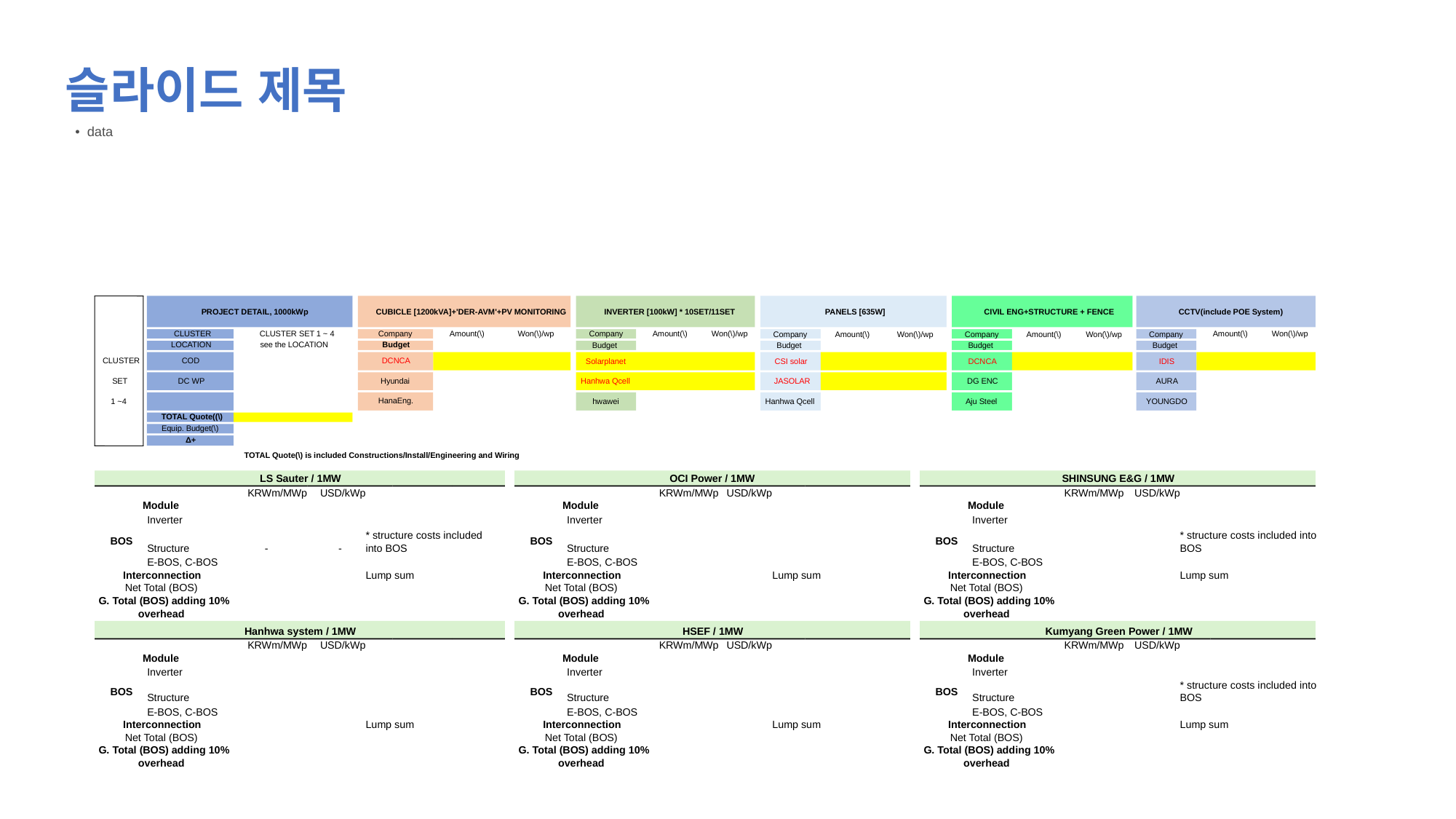

슬라이드 제목
•  data

PROJECT DETAIL, 1000kWp
CUBICLE [1200kVA]+'DER-AVM'+PV MONITORING
INVERTER [100kW] * 10SET/11SET
PANELS [635W]
CIVIL ENG+STRUCTURE + FENCE
CCTV(include POE System)

CLUSTER
CLUSTER SET 1 ~ 4
Company
Amount(\)
Won(\)/wp
Company
Amount(\)
Won(\)/wp
Amount(\)
Won(\)/wp
Company
Amount(\)
Won(\)/wp
Company
Amount(\)
Won(\)/wp
Company

LOCATION
see the LOCATION
Budget
Budget
Budget
Budget
Budget

COD
CLUSTER
DCNCA
Solarplanet
CSI solar
DCNCA
IDIS

DC WP
Hyundai
SET
Hanhwa Qcell
JASOLAR
DG ENC
AURA

HanaEng.
1 ~4
hwawei
Hanhwa Qcell
Aju Steel
YOUNGDO

TOTAL Quote((\)

Equip. Budget(\)

Δ+

TOTAL Quote(\) is included Constructions/Install/Engineering and Wiring

LS Sauter / 1MW
OCI Power / 1MW
SHINSUNG E&G / 1MW

KRWm/MWp
USD/kWp
KRWm/MWp
USD/kWp
KRWm/MWp
USD/kWp
Module
Module
Module
Inverter
Inverter
Inverter
* structure costs included
* structure costs included into
BOS
BOS
BOS
Structure
-
-
into BOS
Structure
Structure
BOS
E-BOS, C-BOS
E-BOS, C-BOS
E-BOS, C-BOS
Interconnection
Lump sum
Interconnection
Lump sum
Interconnection
Lump sum
Net Total (BOS)
Net Total (BOS)
Net Total (BOS)
G. Total (BOS) adding 10%
G. Total (BOS) adding 10%
G. Total (BOS) adding 10%
overhead
overhead
overhead
Hanhwa system / 1MW
HSEF / 1MW
Kumyang Green Power / 1MW

KRWm/MWp
USD/kWp
KRWm/MWp
USD/kWp
KRWm/MWp
USD/kWp
Module
Module
Module
Inverter
Inverter
Inverter
* structure costs included into
BOS
BOS
BOS
Structure
Structure
Structure
BOS
E-BOS, C-BOS
E-BOS, C-BOS
E-BOS, C-BOS
Interconnection
Lump sum
Interconnection
Lump sum
Interconnection
Lump sum
Net Total (BOS)
Net Total (BOS)
Net Total (BOS)
G. Total (BOS) adding 10%
G. Total (BOS) adding 10%
G. Total (BOS) adding 10%
overhead
overhead
overhead